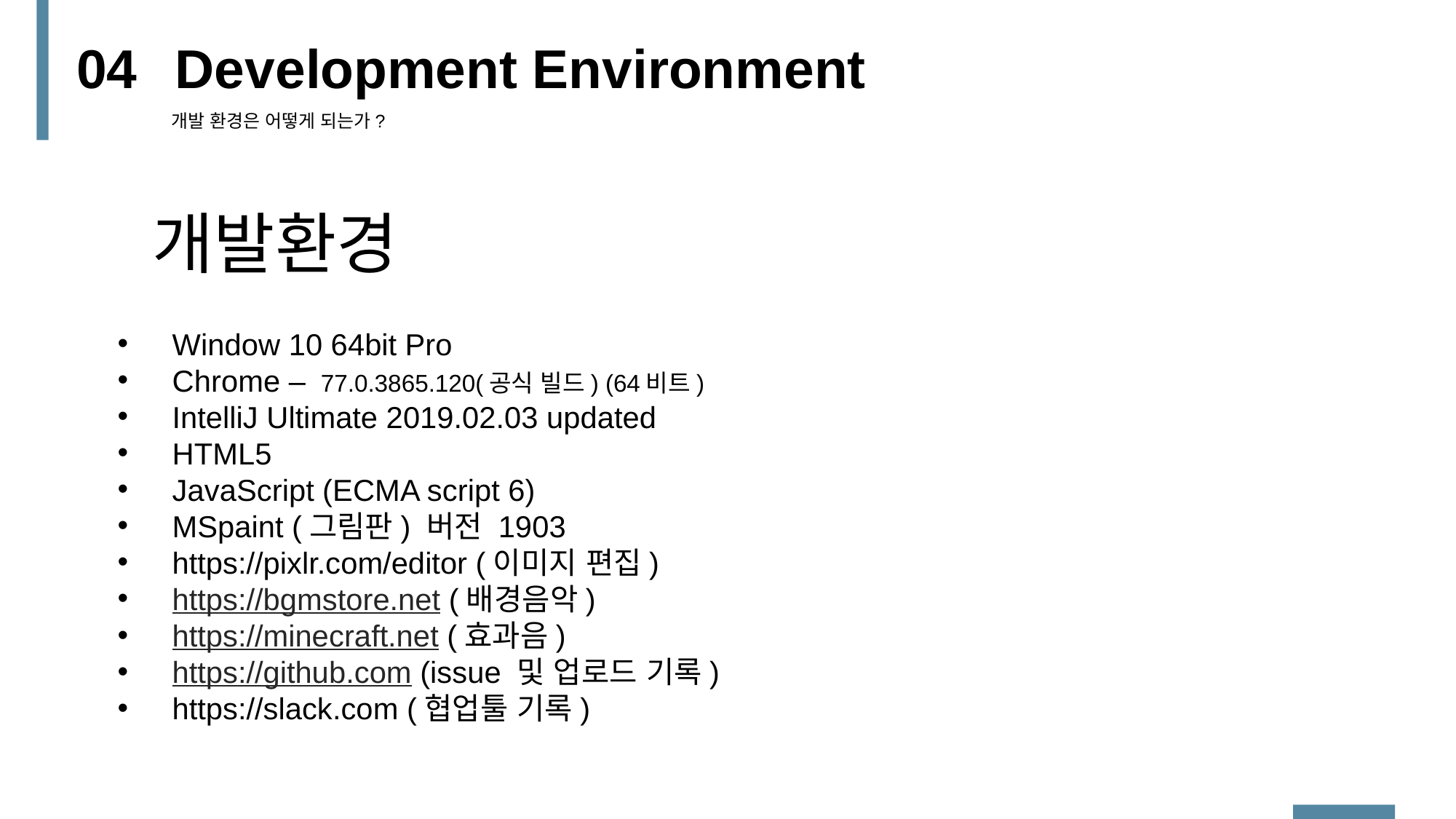

04
Development Environment
개발 환경은 어떻게 되는가?
 개발환경

Window 10 64bit Pro
Chrome –  77.0.3865.120(공식 빌드) (64비트)
IntelliJ Ultimate 2019.02.03 updated
HTML5
JavaScript (ECMA script 6)
MSpaint (그림판) 버전 1903
https://pixlr.com/editor (이미지 편집)
https://bgmstore.net (배경음악)
https://minecraft.net (효과음)
https://github.com (issue 및 업로드 기록)
https://slack.com (협업툴 기록)